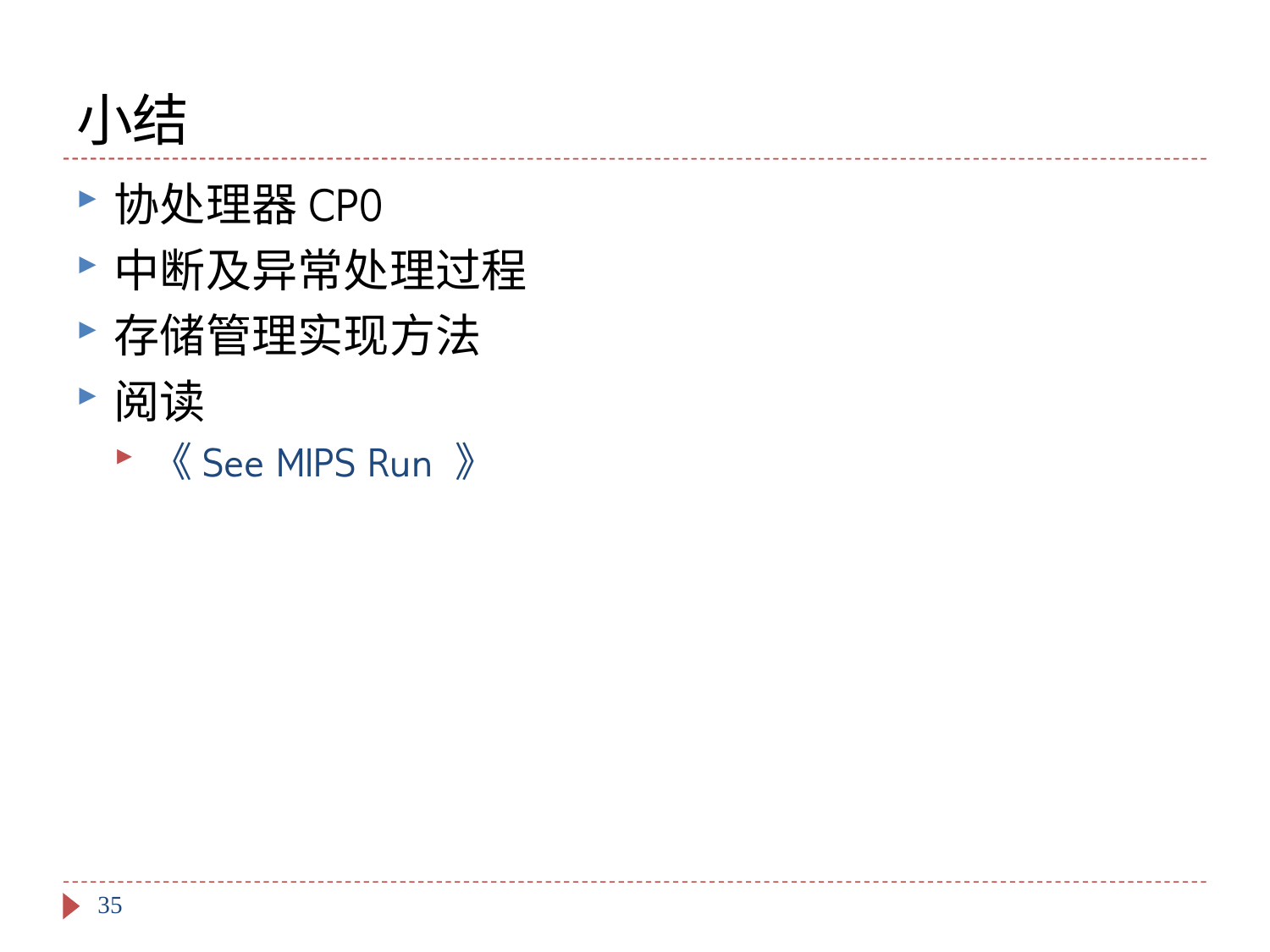

# 小结
协处理器CP0
中断及异常处理过程
存储管理实现方法
阅读
《See MIPS Run 》

35